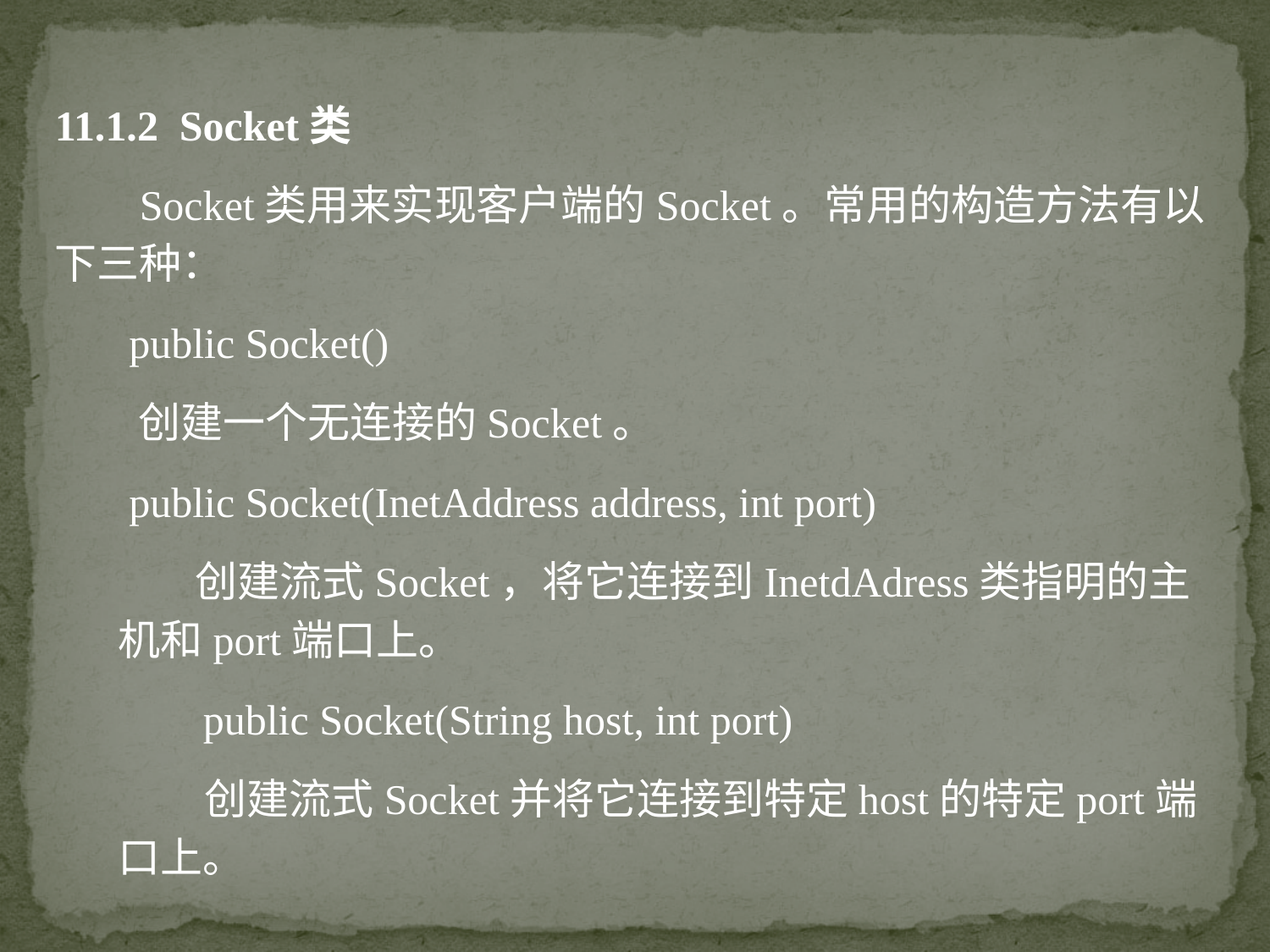

11.1.2  Socket类
        Socket类用来实现客户端的Socket。常用的构造方法有以下三种：
 public Socket()
 创建一个无连接的Socket。
 public Socket(InetAddress address, int port)
       创建流式Socket，将它连接到InetdAdress类指明的主机和port端口上。
        public Socket(String host, int port)
        创建流式Socket并将它连接到特定host的特定port端口上。